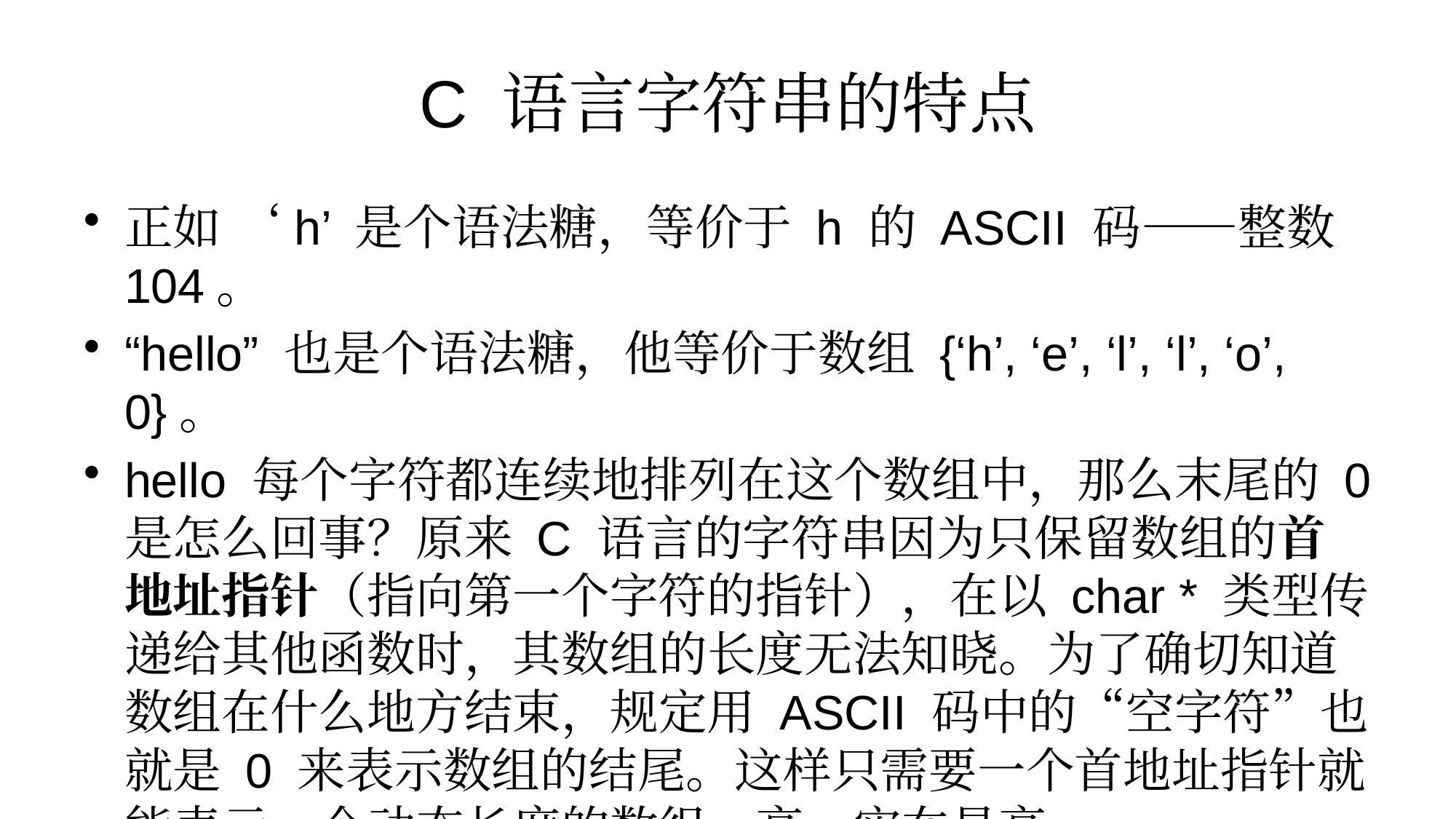

# C 语言字符串的特点
正如 ‘h’ 是个语法糖，等价于 h 的 ASCII 码——整数 104。
“hello” 也是个语法糖，他等价于数组 {‘h’, ‘e’, ‘l’, ‘l’, ‘o’, 0}。
hello 每个字符都连续地排列在这个数组中，那么末尾的 0 是怎么回事？原来 C 语言的字符串因为只保留数组的首地址指针（指向第一个字符的指针），在以 char * 类型传递给其他函数时，其数组的长度无法知晓。为了确切知道数组在什么地方结束，规定用 ASCII 码中的“空字符”也就是 0 来表示数组的结尾。这样只需要一个首地址指针就能表示一个动态长度的数组，高，实在是高。